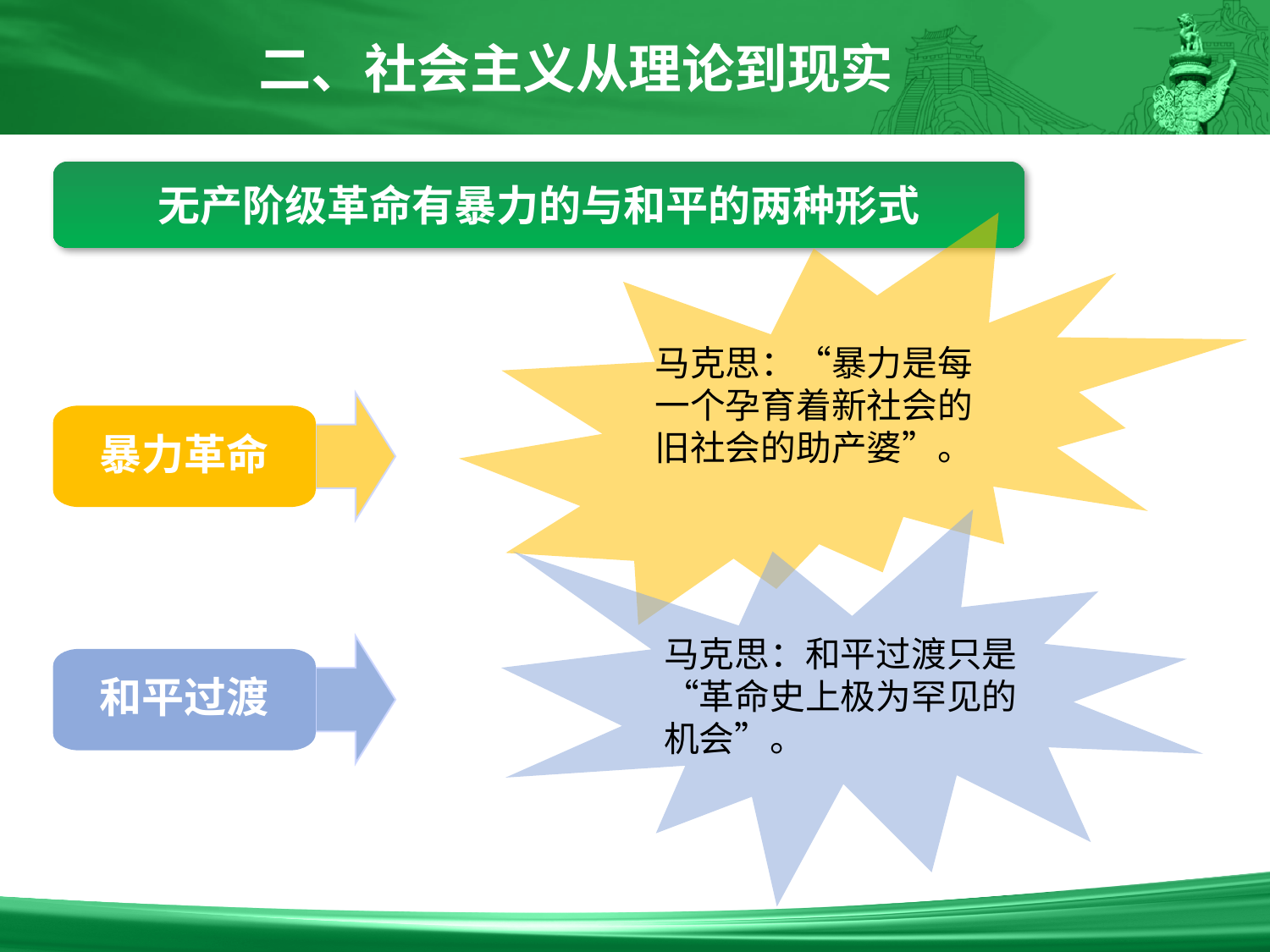

二、社会主义从理论到现实
无产阶级革命有暴力的与和平的两种形式
马克思：“暴力是每一个孕育着新社会的旧社会的助产婆”。

暴力革命
马克思：和平过渡只是“革命史上极为罕见的机会”。

和平过渡